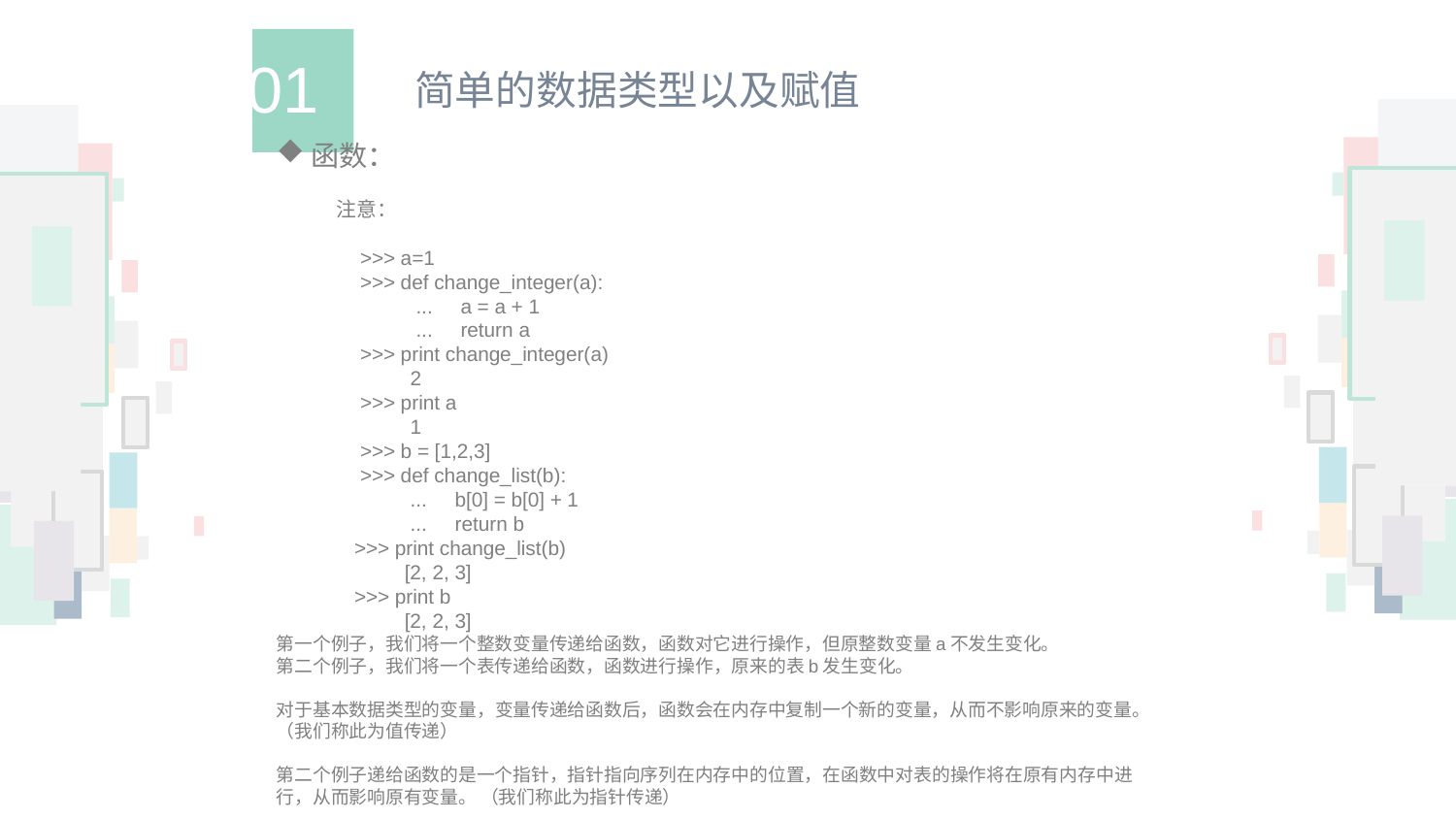

01
简单的数据类型以及赋值
函数：

            注意：

               >>> a=1
               >>> def change_integer(a):
                         ...     a = a + 1
                         ...     return a
               >>> print change_integer(a)
                        2
               >>> print a
                        1
               >>> b = [1,2,3]
               >>> def change_list(b):
                        ...     b[0] = b[0] + 1
                        ...     return b
              >>> print change_list(b)
                       [2, 2, 3]
              >>> print b
                       [2, 2, 3]
第一个例子，我们将一个整数变量传递给函数，函数对它进行操作，但原整数变量a不发生变化。
第二个例子，我们将一个表传递给函数，函数进行操作，原来的表b发生变化。

对于基本数据类型的变量，变量传递给函数后，函数会在内存中复制一个新的变量，从而不影响原来的变量。（我们称此为值传递）

第二个例子递给函数的是一个指针，指针指向序列在内存中的位置，在函数中对表的操作将在原有内存中进行，从而影响原有变量。 （我们称此为指针传递）